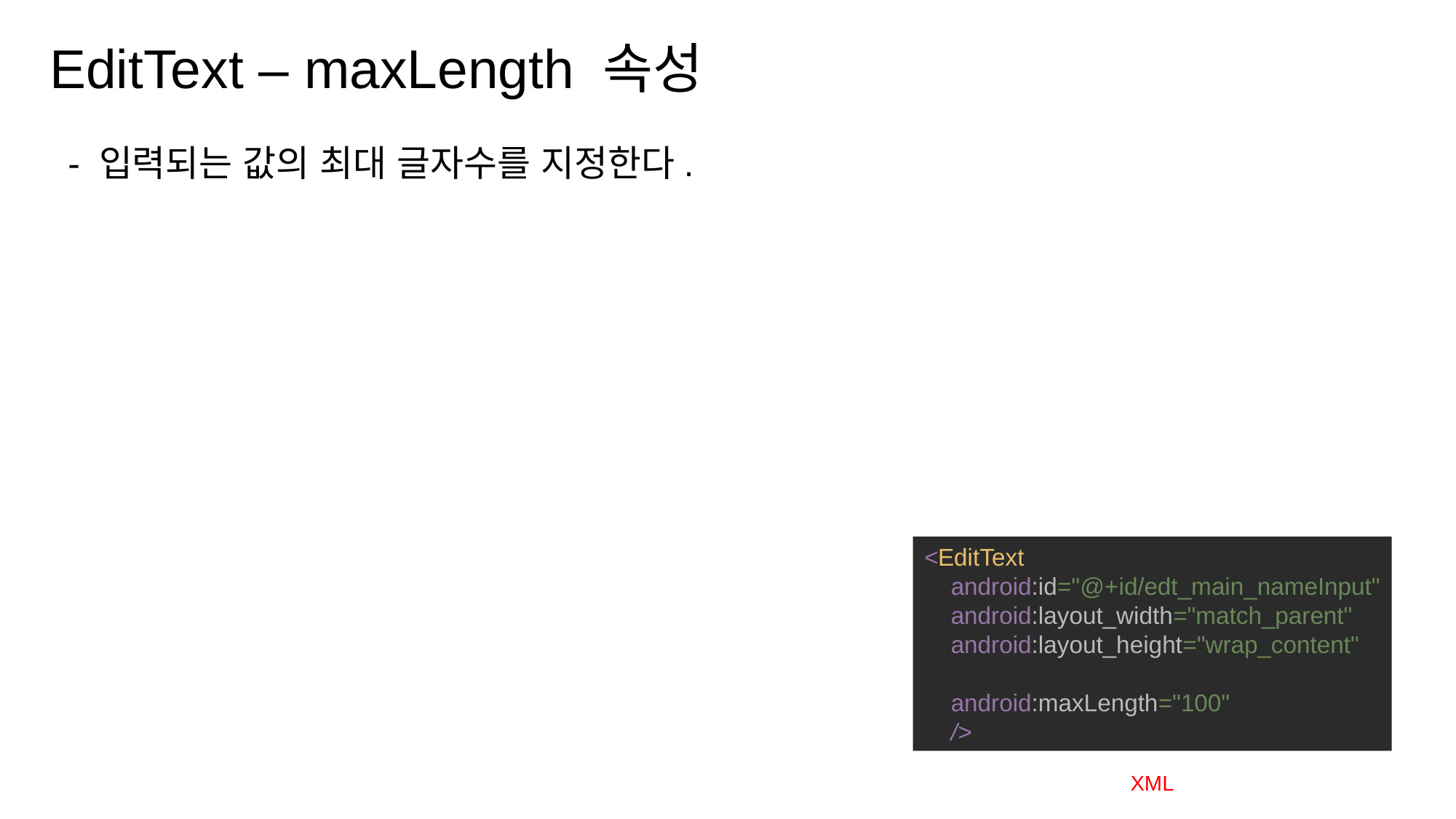

EditText – maxLength 속성
나눔스퀘어OTF ExtraBold
나눔스퀘어OTF Bold
- 입력되는 값의 최대 글자수를 지정한다.
나눔스퀘어OTF
나눔스퀘어_ac ExtraBold
나눔스퀘어_ac Bold
나눔스퀘어_ac
나눔스퀘어 ExtraBold
<EditText
    android:id="@+id/edt_main_nameInput"
    android:layout_width="match_parent"
    android:layout_height="wrap_content"
    android:maxLength="100"
    />
나눔스퀘어 Bold
나눔스퀘어
실행 화면
XML
나눔스퀘어 Light
Kotlin
XML